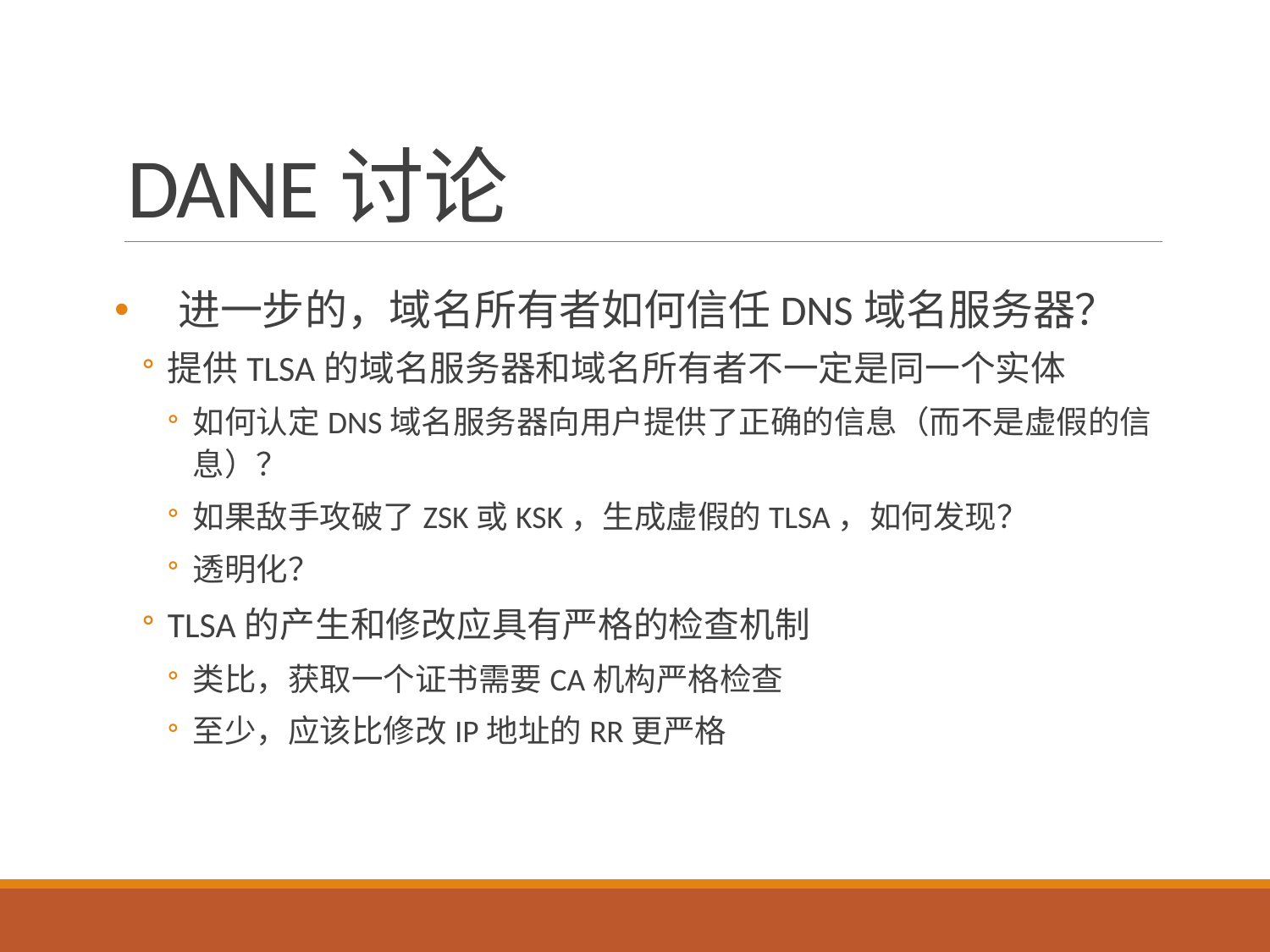

# DANE讨论
进一步的，域名所有者如何信任DNS域名服务器？
提供TLSA的域名服务器和域名所有者不一定是同一个实体
如何认定DNS域名服务器向用户提供了正确的信息（而不是虚假的信息）？
如果敌手攻破了ZSK或KSK，生成虚假的TLSA，如何发现？
透明化？
TLSA的产生和修改应具有严格的检查机制
类比，获取一个证书需要CA机构严格检查
至少，应该比修改IP地址的RR更严格